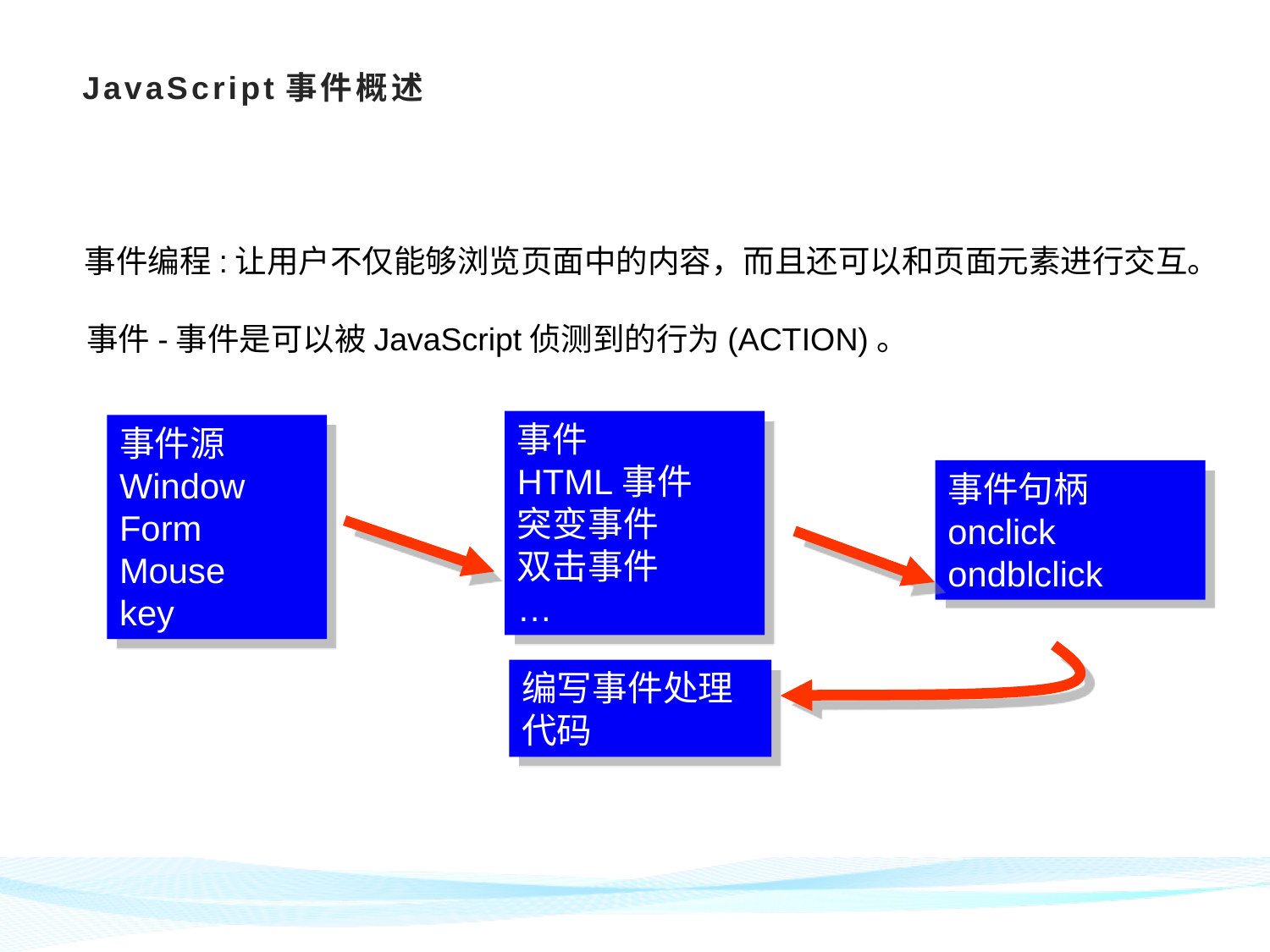

# JavaScript事件概述
 事件编程:让用户不仅能够浏览页面中的内容，而且还可以和页面元素进行交互。

  事件-事件是可以被JavaScript侦测到的行为(ACTION)。
事件
HTML事件
突变事件
双击事件
…
事件源
Window
Form
Mouse
key
事件句柄
onclick
ondblclick

编写事件处理代码